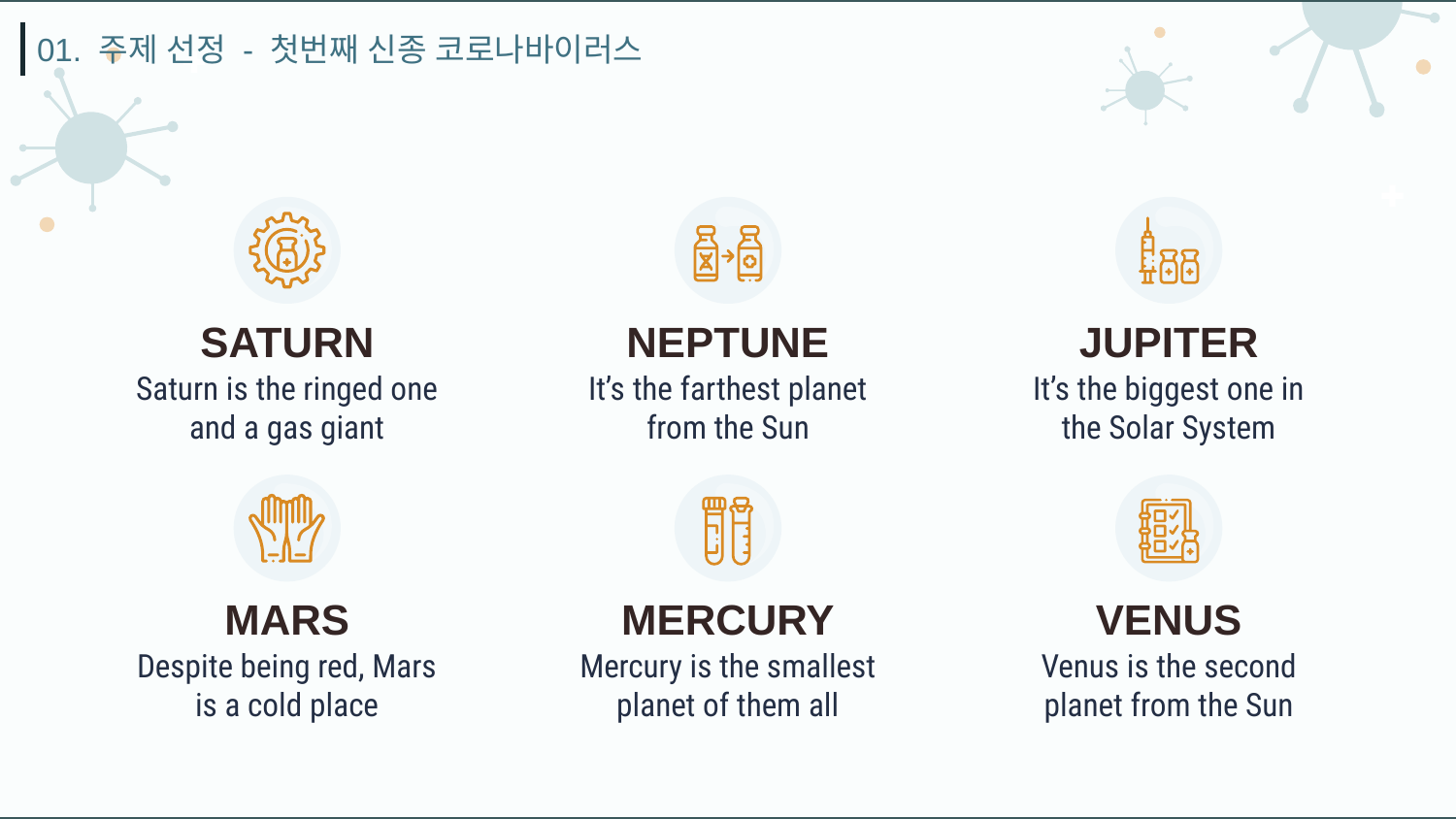

01. 주제 선정 - 첫번째 신종 코로나바이러스

# SATURN
NEPTUNE
JUPITER
Saturn is the ringed one and a gas giant
It’s the farthest planet from the Sun
It’s the biggest one in the Solar System

MARS
MERCURY
VENUS
Despite being red, Mars is a cold place
Mercury is the smallest planet of them all
Venus is the second planet from the Sun